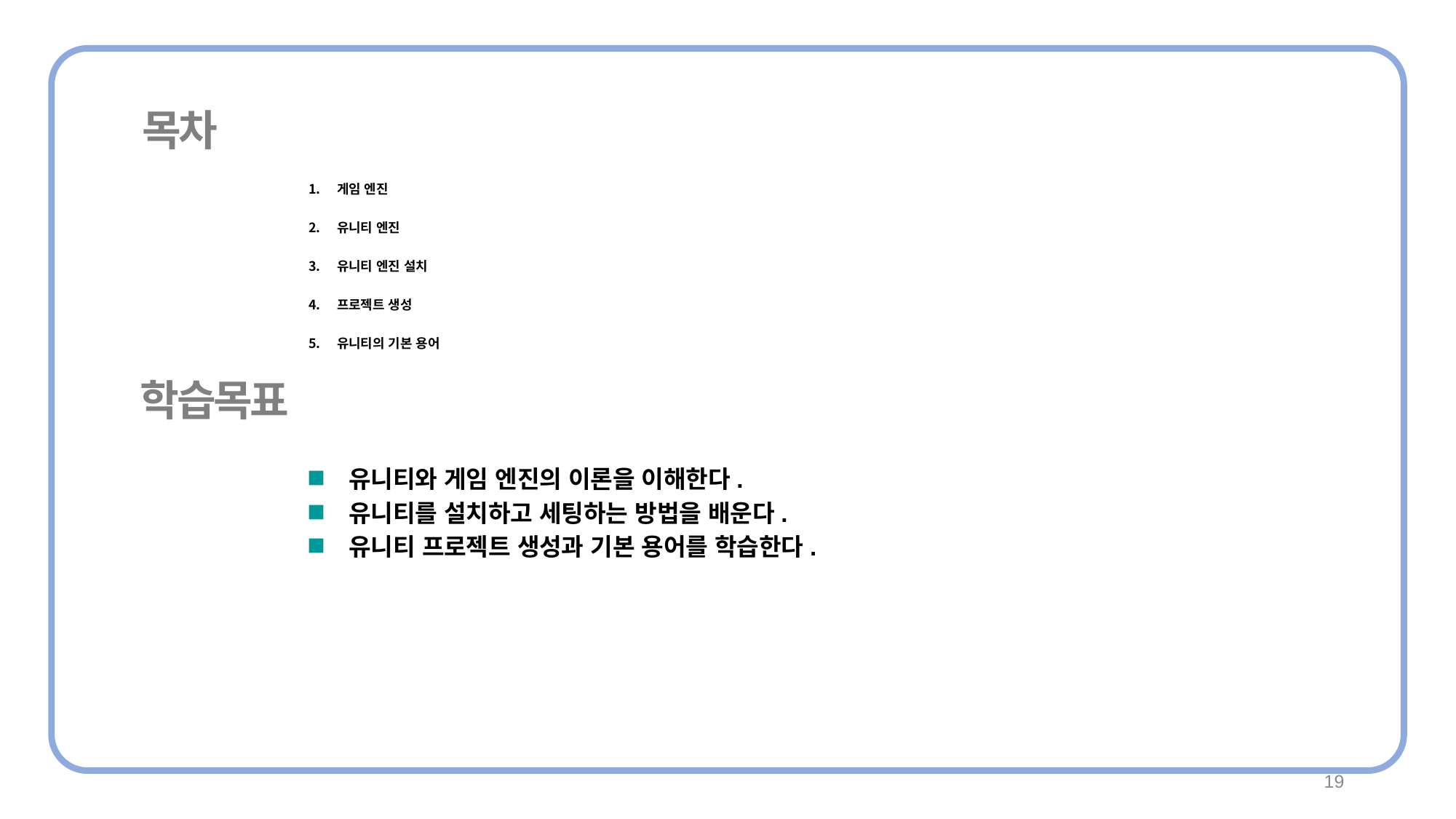

게임 엔진
유니티 엔진
유니티 엔진 설치
프로젝트 생성
유니티의 기본 용어

유니티와 게임 엔진의 이론을 이해한다.
유니티를 설치하고 세팅하는 방법을 배운다.
유니티 프로젝트 생성과 기본 용어를 학습한다.
19